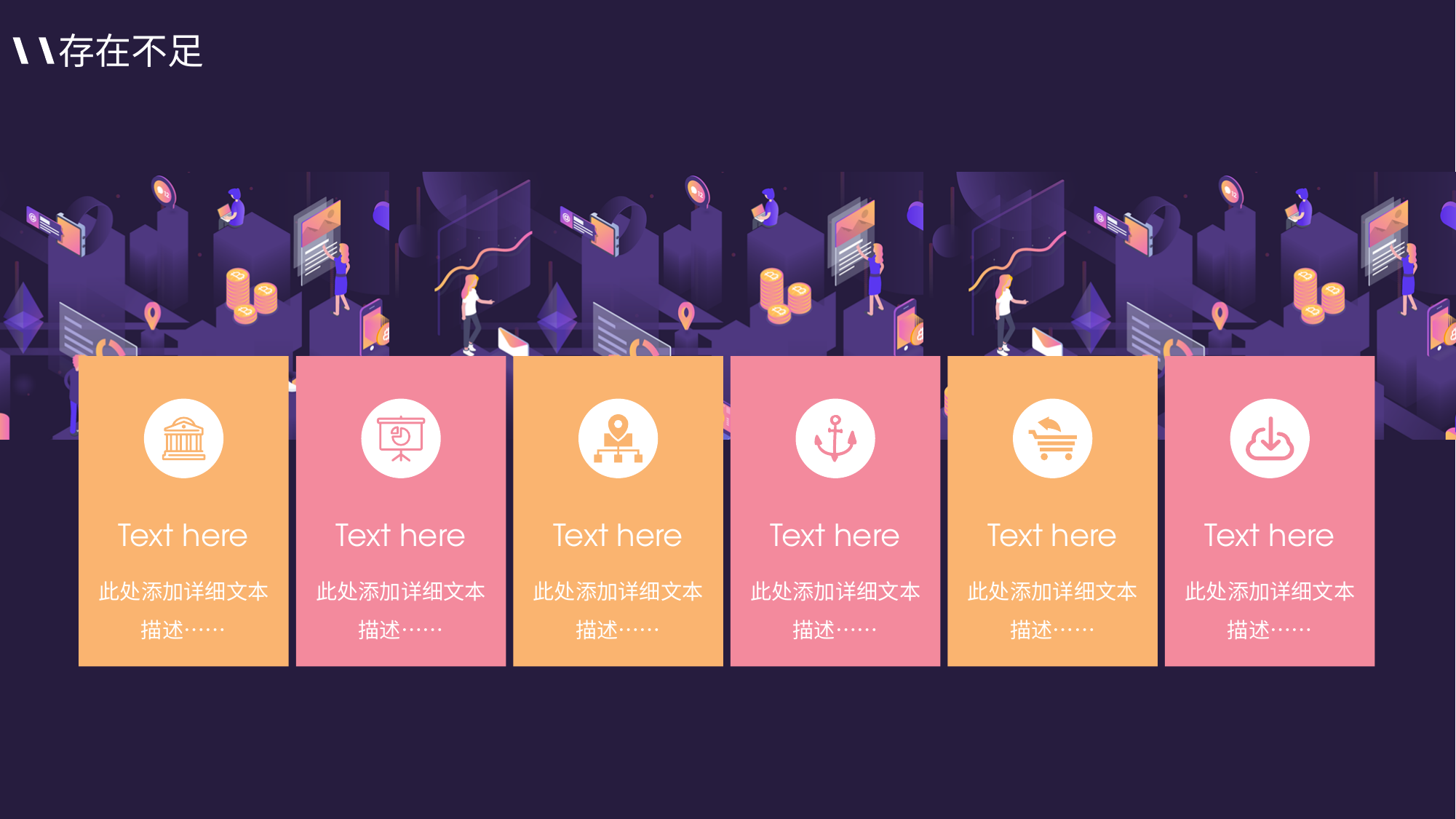

存在不足

Text here
此处添加详细文本描述……

Text here
此处添加详细文本描述……

Text here
此处添加详细文本描述……

Text here
此处添加详细文本描述……

Text here
此处添加详细文本描述……

Text here
此处添加详细文本描述……